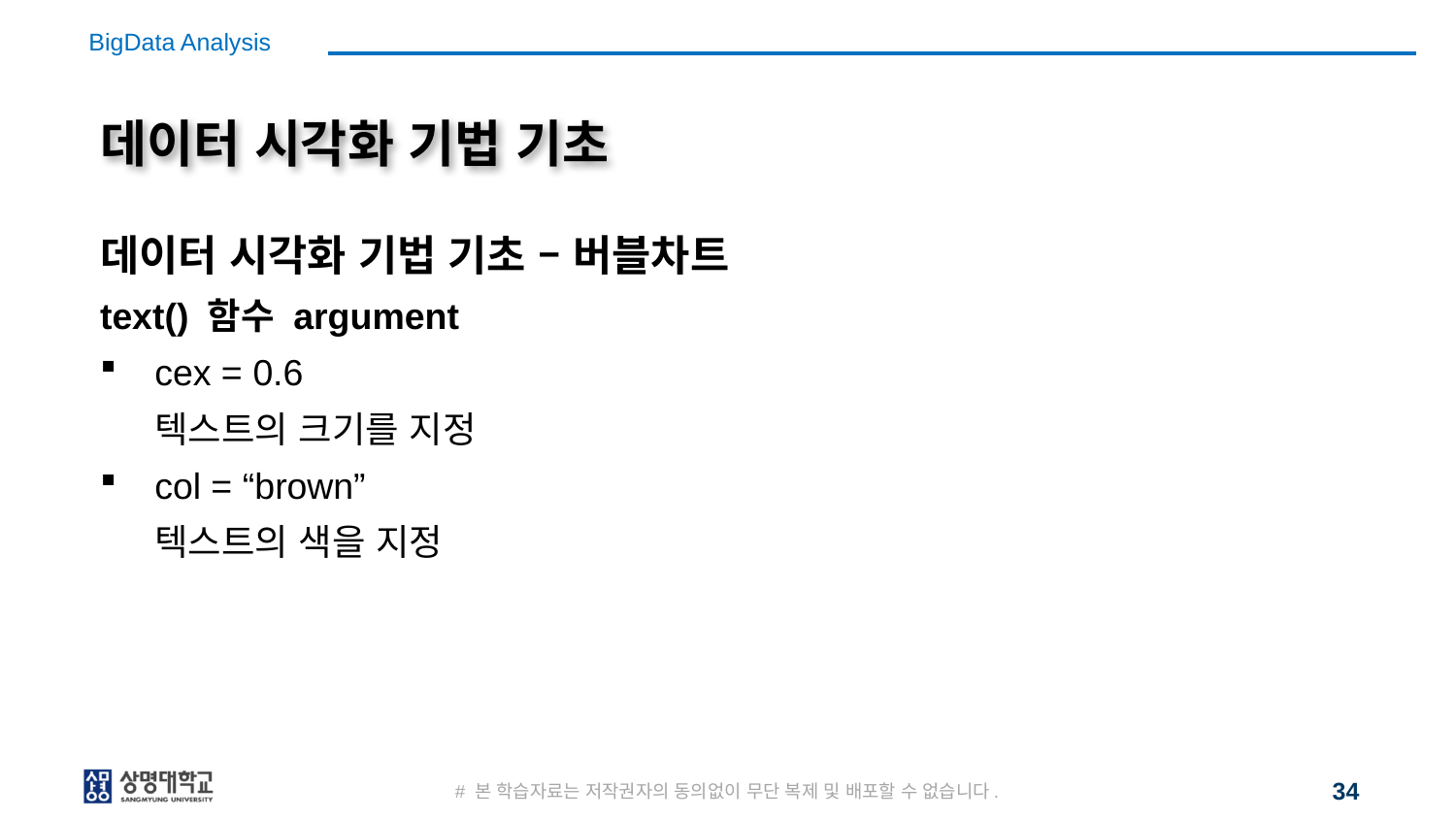

# 데이터 시각화 기법 기초
데이터 시각화 기법 기초 – 버블차트
text() 함수 argument
cex = 0.6
텍스트의 크기를 지정
col = “brown”
텍스트의 색을 지정
34
# 본 학습자료는 저작권자의 동의없이 무단 복제 및 배포할 수 없습니다.